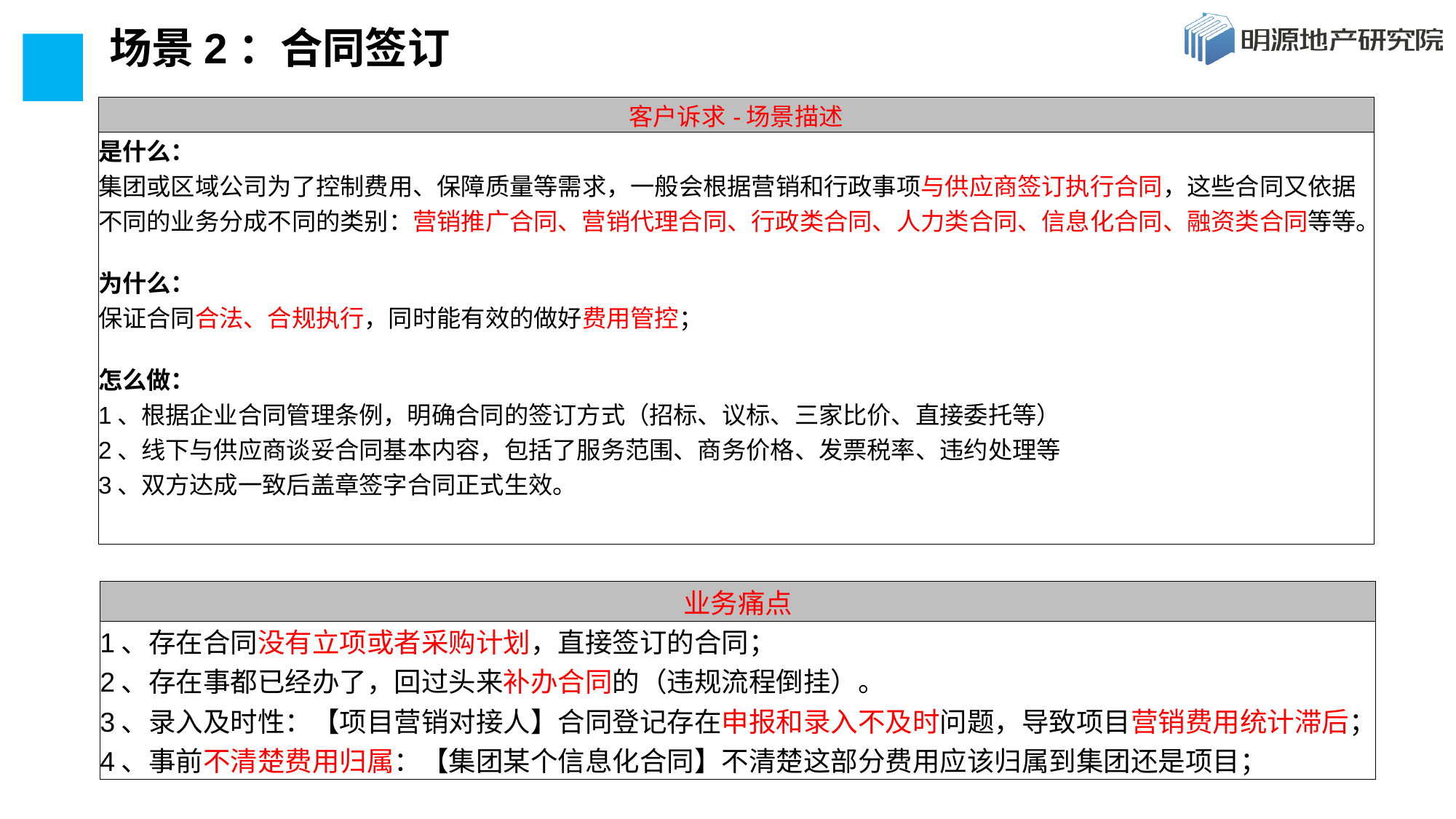

# 场景2：合同签订
| 客户诉求-场景描述 |
| --- |
| 是什么： 集团或区域公司为了控制费用、保障质量等需求，一般会根据营销和行政事项与供应商签订执行合同，这些合同又依据不同的业务分成不同的类别：营销推广合同、营销代理合同、行政类合同、人力类合同、信息化合同、融资类合同等等。 为什么： 保证合同合法、合规执行，同时能有效的做好费用管控； 怎么做： 1、根据企业合同管理条例，明确合同的签订方式（招标、议标、三家比价、直接委托等） 2、线下与供应商谈妥合同基本内容，包括了服务范围、商务价格、发票税率、违约处理等 3、双方达成一致后盖章签字合同正式生效。 |
| 业务痛点 |
| --- |
| 1、存在合同没有立项或者采购计划，直接签订的合同； 2、存在事都已经办了，回过头来补办合同的（违规流程倒挂）。 3、录入及时性：【项目营销对接人】合同登记存在申报和录入不及时问题，导致项目营销费用统计滞后； 4、事前不清楚费用归属：【集团某个信息化合同】不清楚这部分费用应该归属到集团还是项目； |